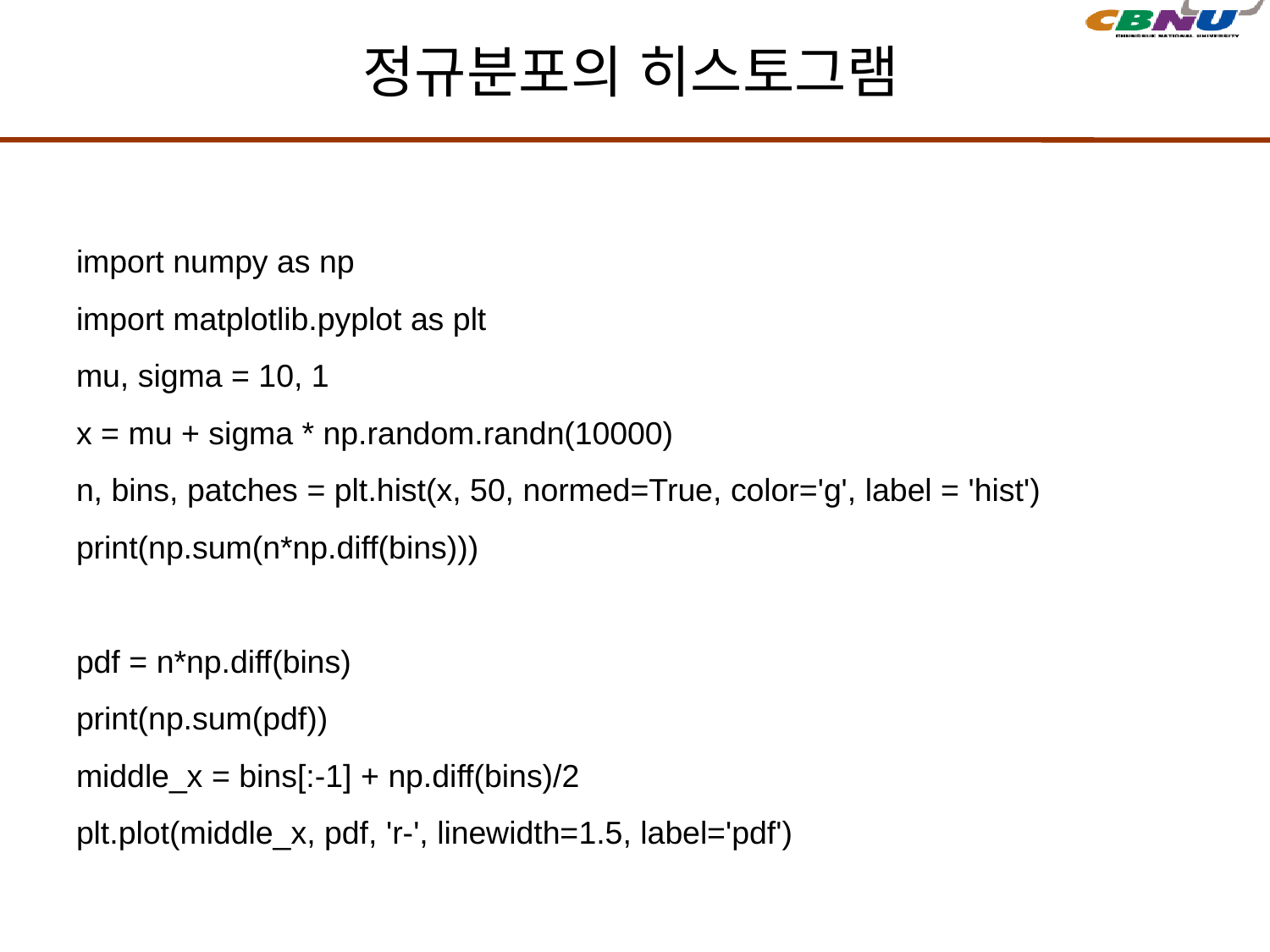

# 정규분포의 히스토그램
import numpy as np
import matplotlib.pyplot as plt
mu, sigma = 10, 1
x = mu + sigma * np.random.randn(10000)
n, bins, patches = plt.hist(x, 50, normed=True, color='g', label = 'hist')
print(np.sum(n*np.diff(bins)))

pdf = n*np.diff(bins)
print(np.sum(pdf))
middle_x = bins[:-1] + np.diff(bins)/2
plt.plot(middle_x, pdf, 'r-', linewidth=1.5, label='pdf')